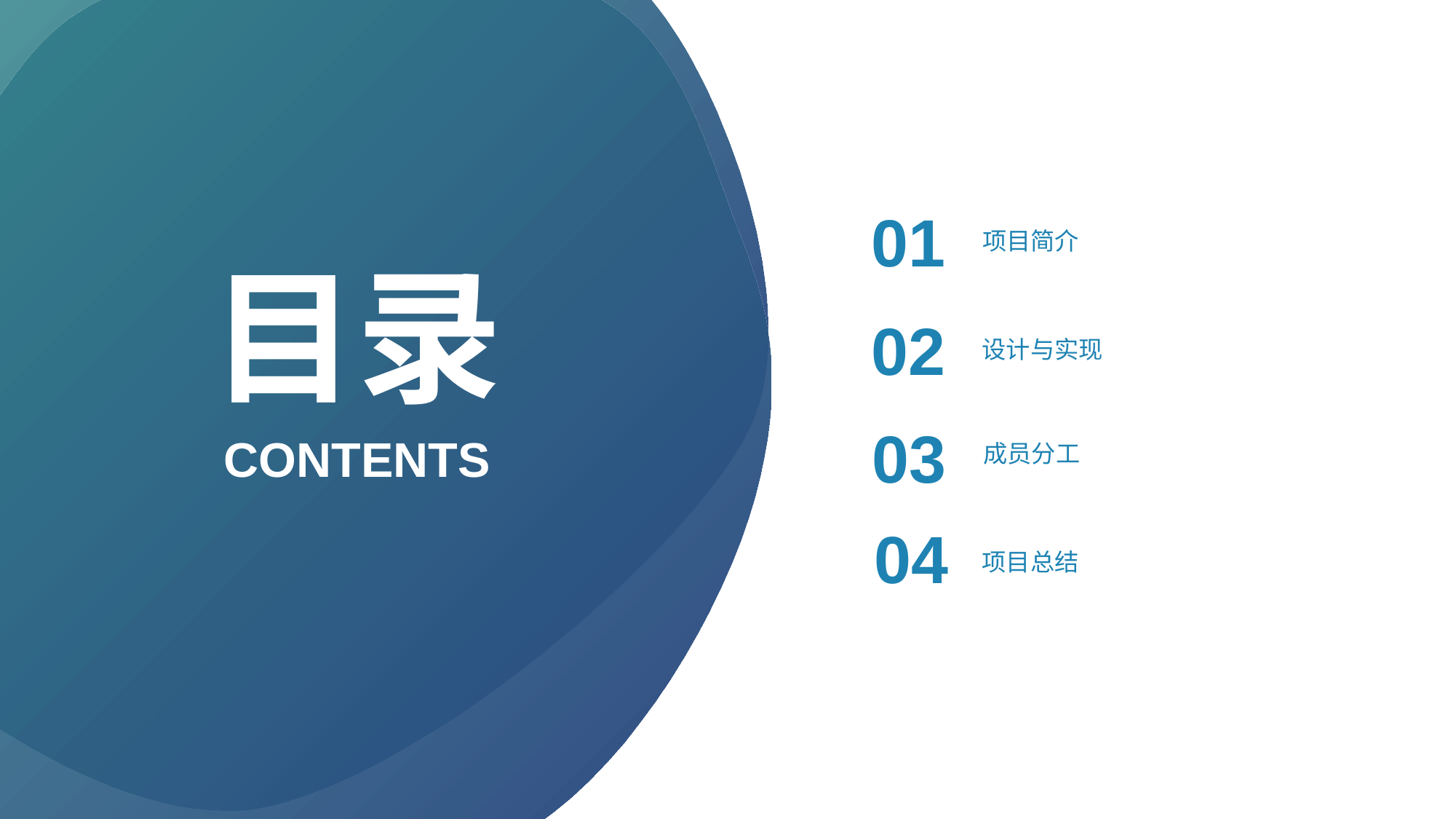

01
项目简介
目录
02
设计与实现
成员分工
03
CONTENTS
04
项目总结